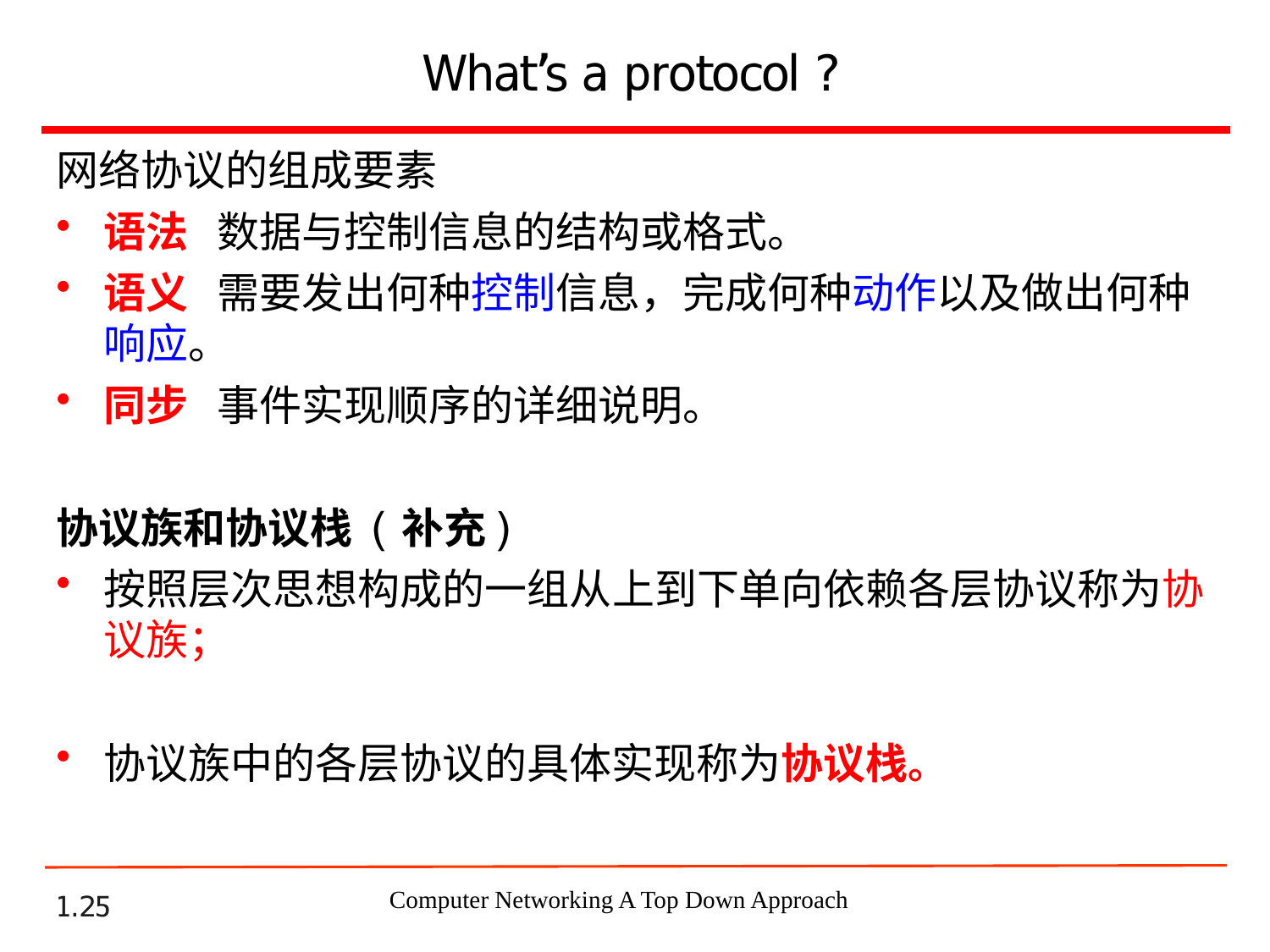

# What’s a protocol ?
网络协议的组成要素
语法   数据与控制信息的结构或格式。
语义   需要发出何种控制信息，完成何种动作以及做出何种响应。
同步   事件实现顺序的详细说明。

协议族和协议栈 (补充)
按照层次思想构成的一组从上到下单向依赖各层协议称为协议族；

协议族中的各层协议的具体实现称为协议栈。